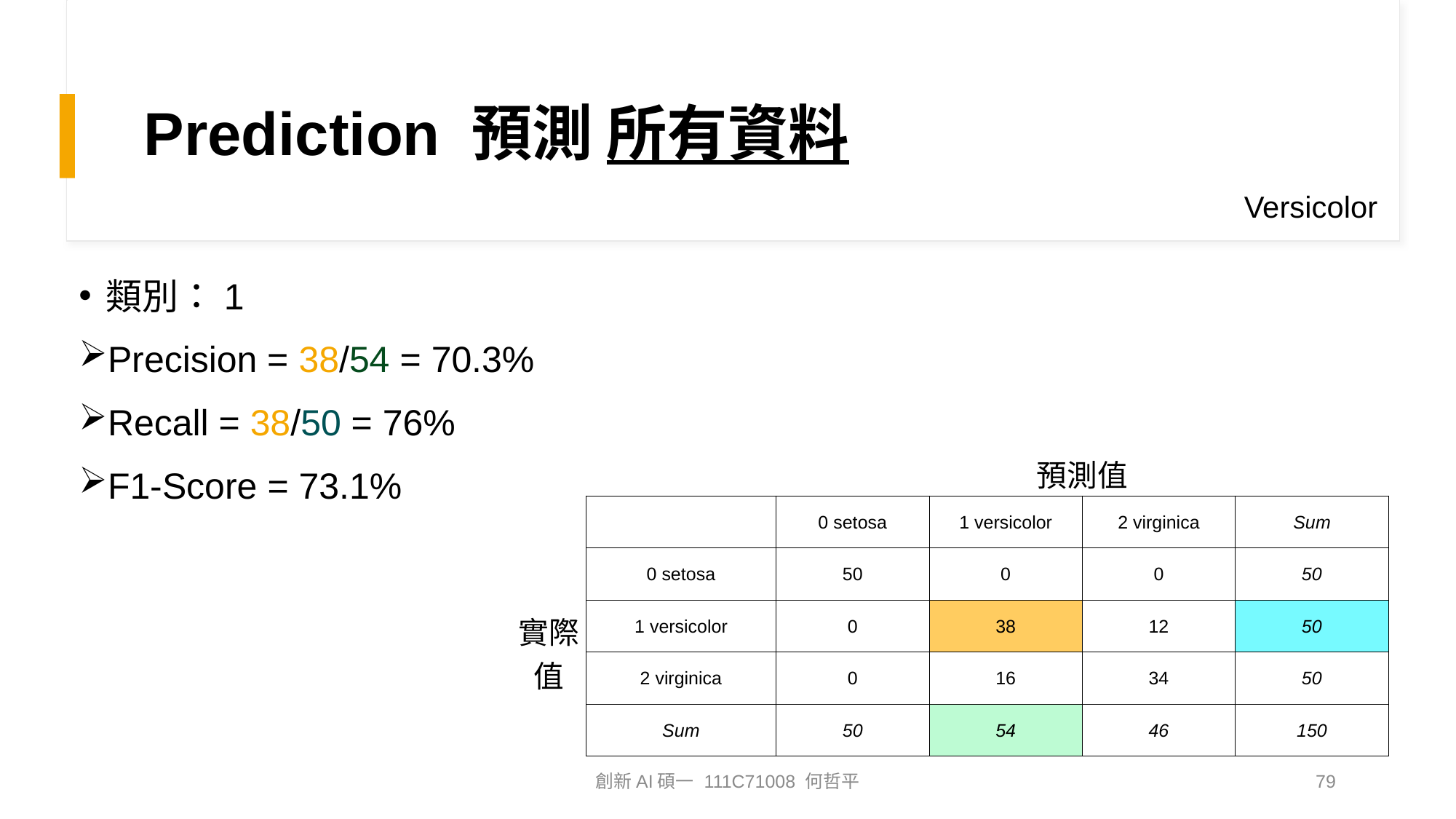

# Prediction 預測 所有資料
Versicolor
類別：1
Precision = 38/54 = 70.3%
Recall = 38/50 = 76%
F1-Score = 73.1%

|  |  | 預測值 |  |  |  |
| --- | --- | --- | --- | --- | --- |
|  |  | 0 setosa | 1 versicolor | 2 virginica | Sum |
| 實際值 | 0 setosa | 50 | 0 | 0 | 50 |
|  | 1 versicolor | 0 | 38 | 12 | 50 |
|  | 2 virginica | 0 | 16 | 34 | 50 |
|  | Sum | 50 | 54 | 46 | 150 |
創新AI碩一 111C71008 何哲平
79